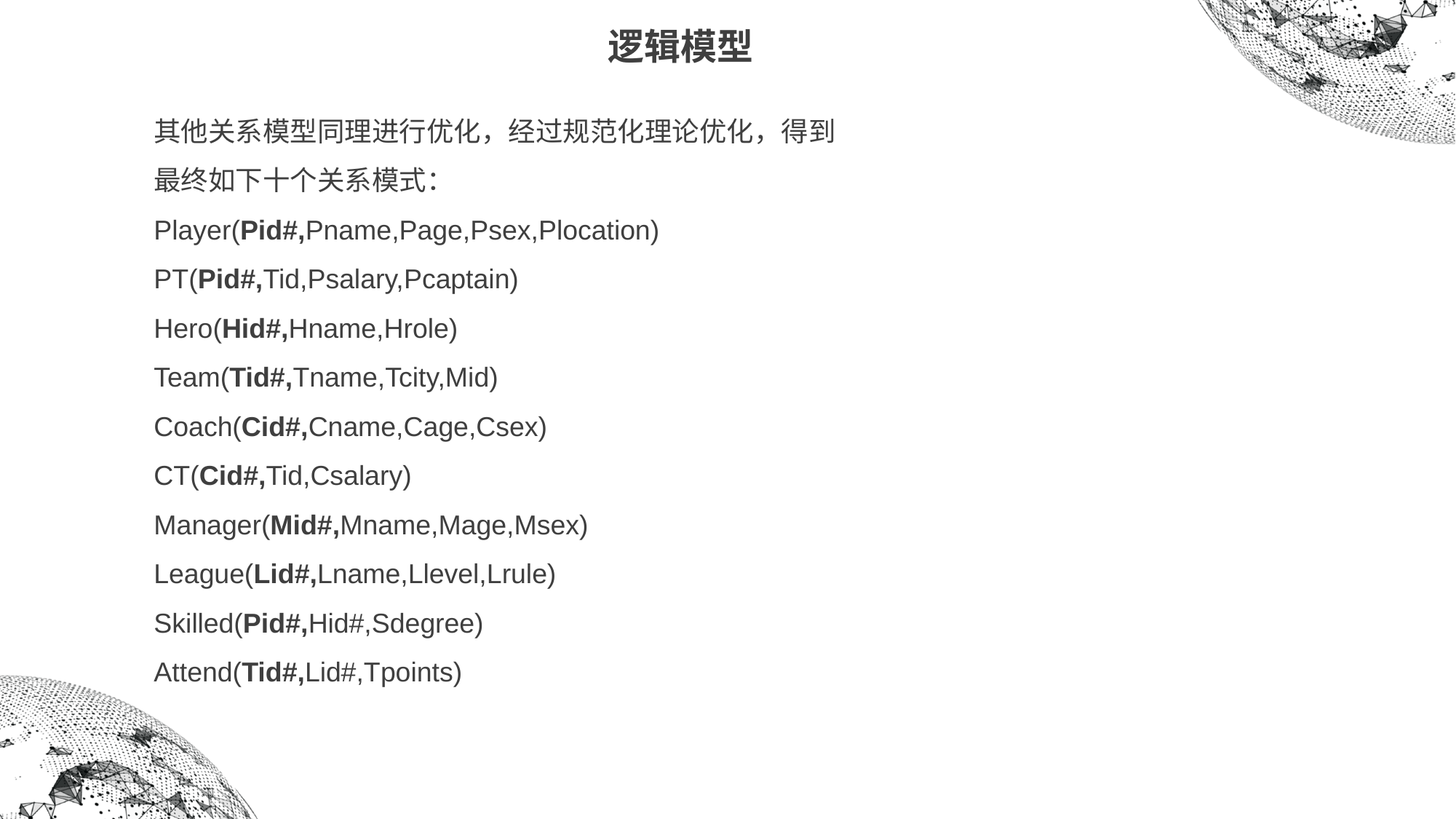

逻辑模型
其他关系模型同理进行优化，经过规范化理论优化，得到最终如下十个关系模式：
Player(Pid#,Pname,Page,Psex,Plocation)
PT(Pid#,Tid,Psalary,Pcaptain)
Hero(Hid#,Hname,Hrole)
Team(Tid#,Tname,Tcity,Mid)
Coach(Cid#,Cname,Cage,Csex)
CT(Cid#,Tid,Csalary)
Manager(Mid#,Mname,Mage,Msex)
League(Lid#,Lname,Llevel,Lrule)
Skilled(Pid#,Hid#,Sdegree)
Attend(Tid#,Lid#,Tpoints)